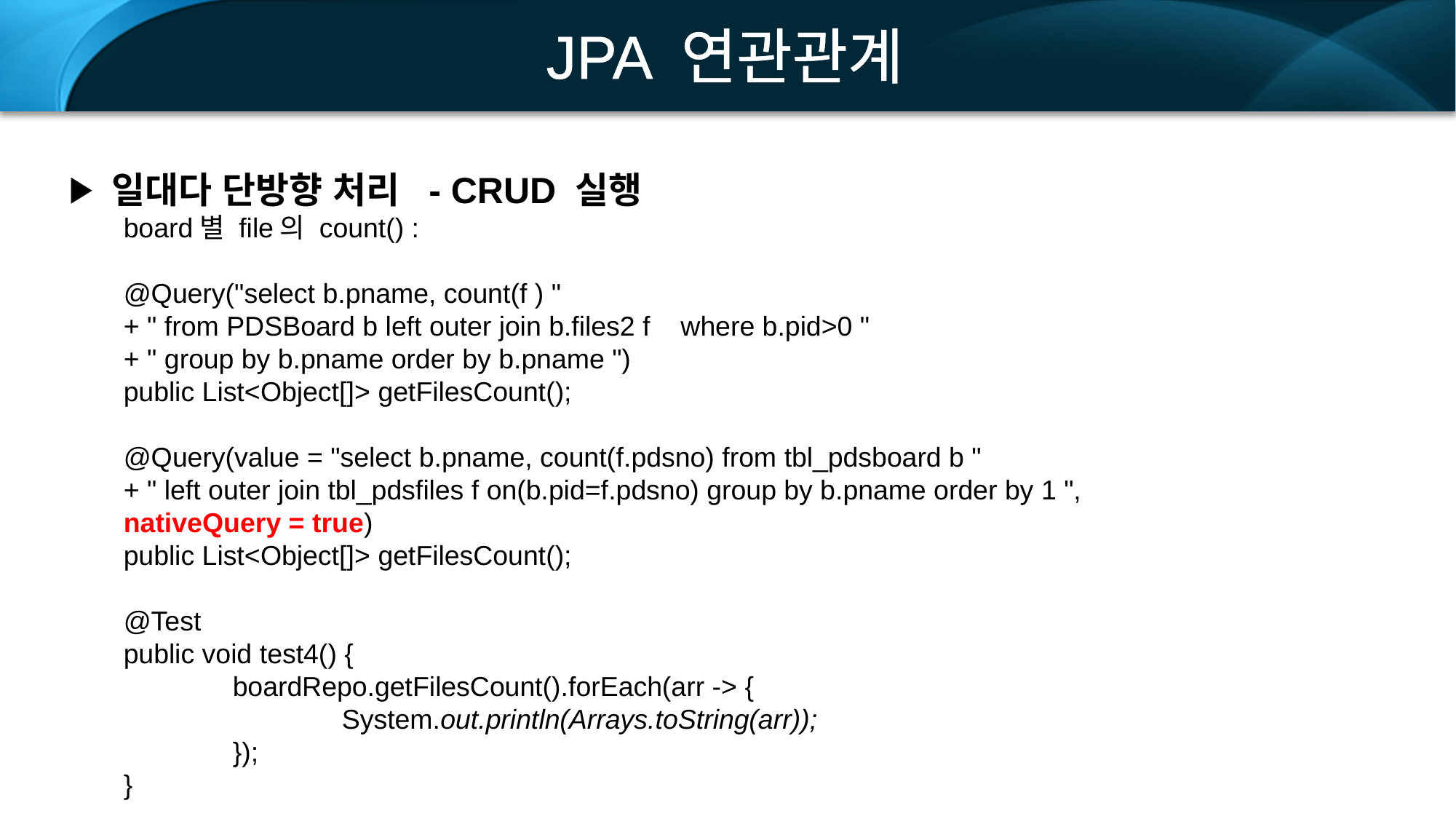

JPA 연관관계
일대다 단방향 처리  - CRUD 실행
board별 file의 count() :

@Query("select b.pname, count(f ) "
+ " from PDSBoard b left outer join b.files2 f    where b.pid>0 "
+ " group by b.pname order by b.pname ")
public List<Object[]> getFilesCount();

@Query(value = "select b.pname, count(f.pdsno) from tbl_pdsboard b "
+ " left outer join tbl_pdsfiles f on(b.pid=f.pdsno) group by b.pname order by 1 ",
nativeQuery = true)
public List<Object[]> getFilesCount();

@Test
public void test4() {
	boardRepo.getFilesCount().forEach(arr -> {
		System.out.println(Arrays.toString(arr));
	});
}